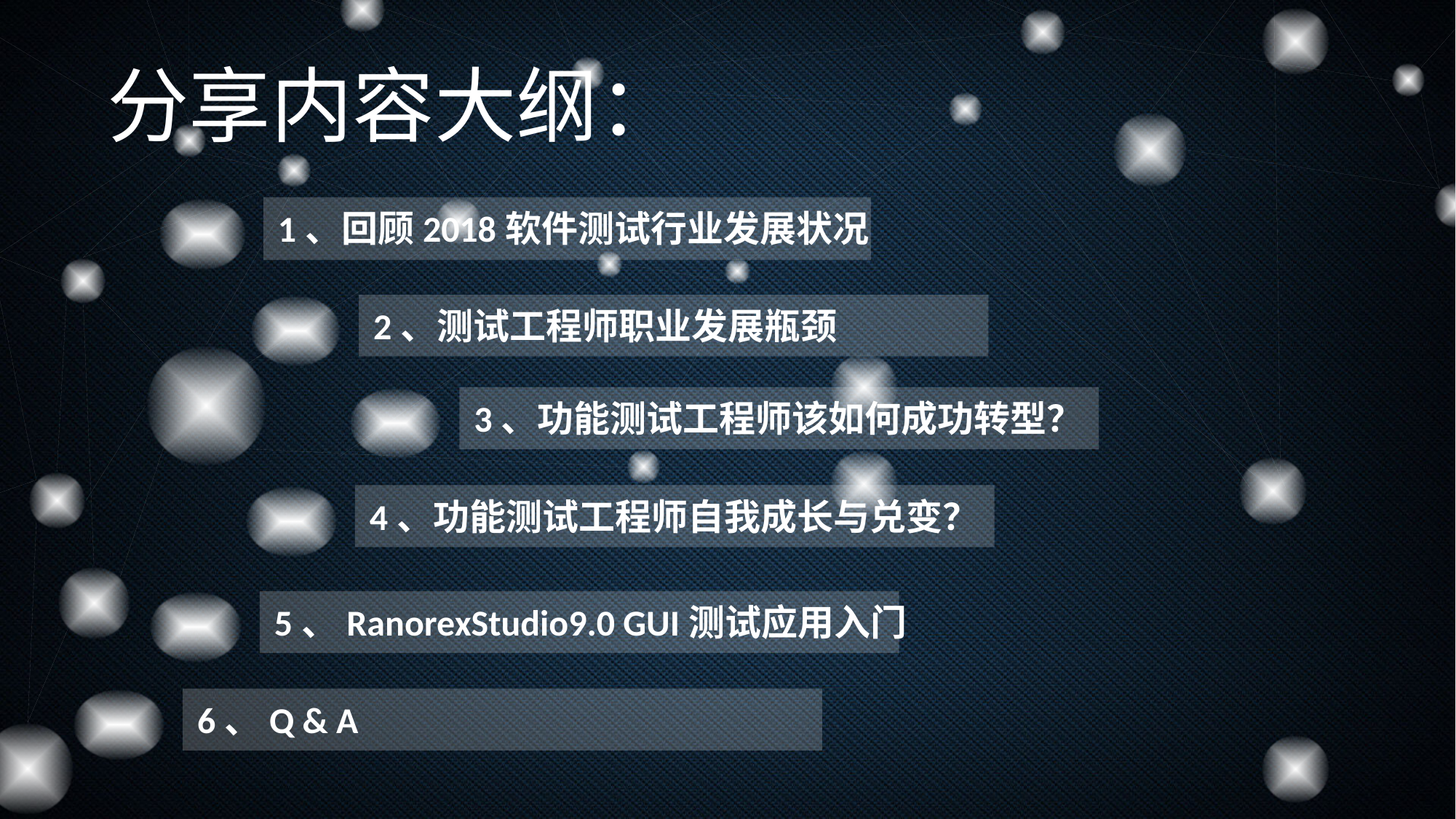

分享内容大纲：

1、回顾2018软件测试行业发展状况

2、测试工程师职业发展瓶颈

3、功能测试工程师该如何成功转型？

4、功能测试工程师自我成长与兑变？

5、RanorexStudio9.0 GUI测试应用入门

6、Q & A